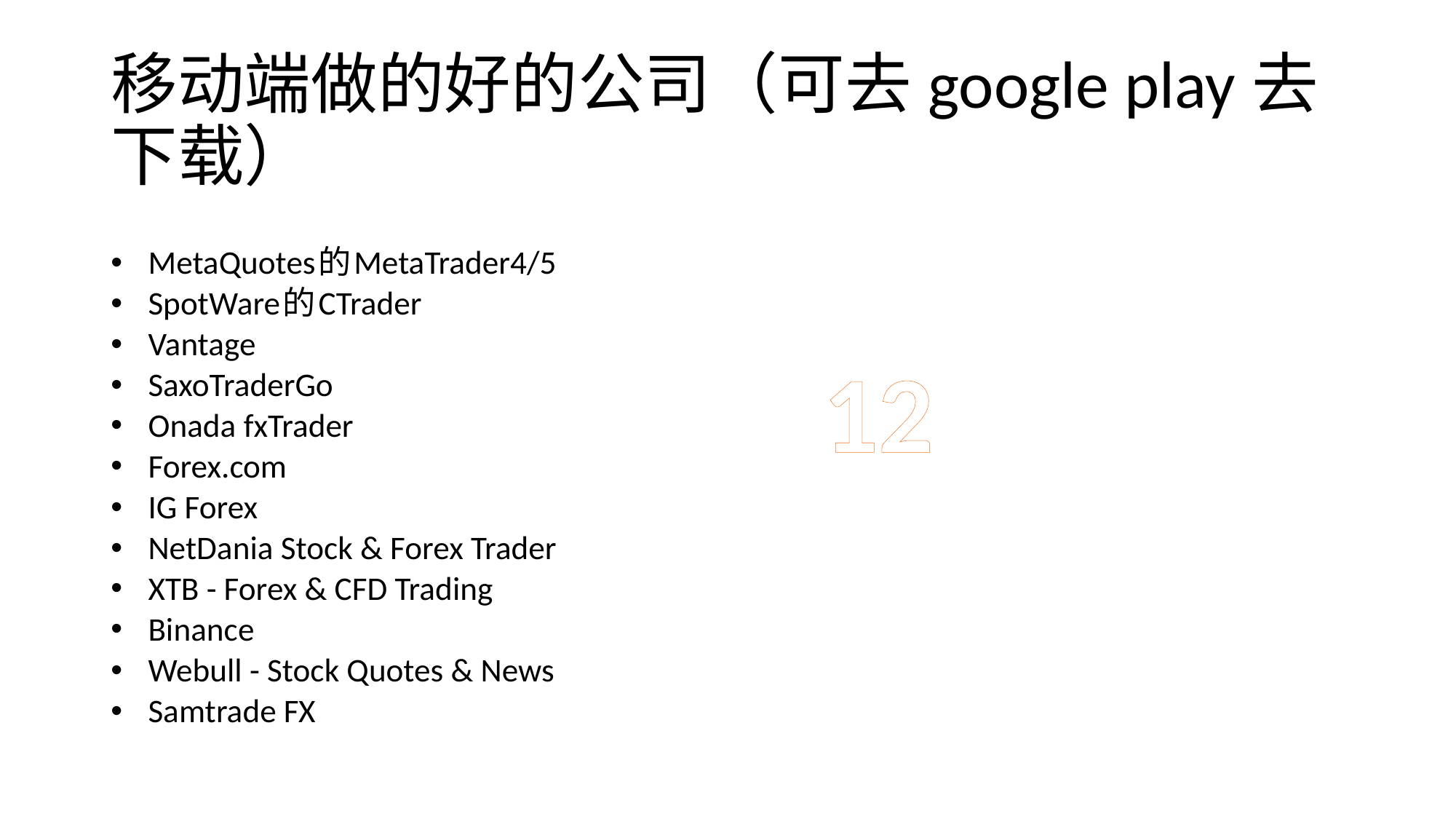

# 移动端做的好的公司（可去google play去下载）

MetaQuotes的MetaTrader4/5
SpotWare的CTrader
Vantage
SaxoTraderGo
Onada fxTrader
Forex.com
IG Forex
NetDania Stock & Forex Trader
XTB - Forex & CFD Trading
Binance
Webull - Stock Quotes & News
Samtrade FX
12